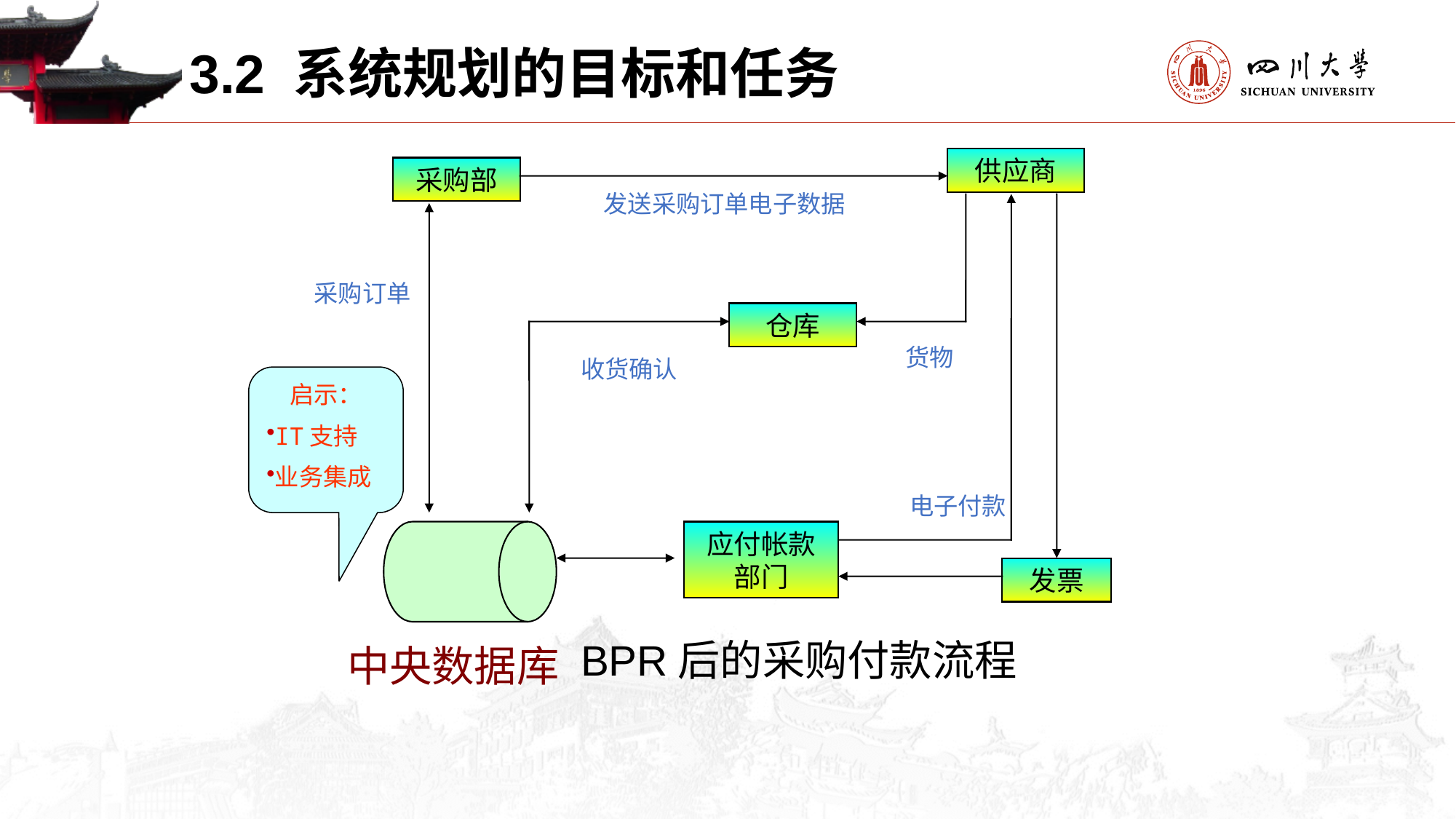

3.2 系统规划的目标和任务

供应商
采购部

发送采购订单电子数据

采购订单
仓库

货物
收货确认
启示：
IT支持
业务集成
电子付款

应付帐款部门

发票

中央数据库
BPR后的采购付款流程